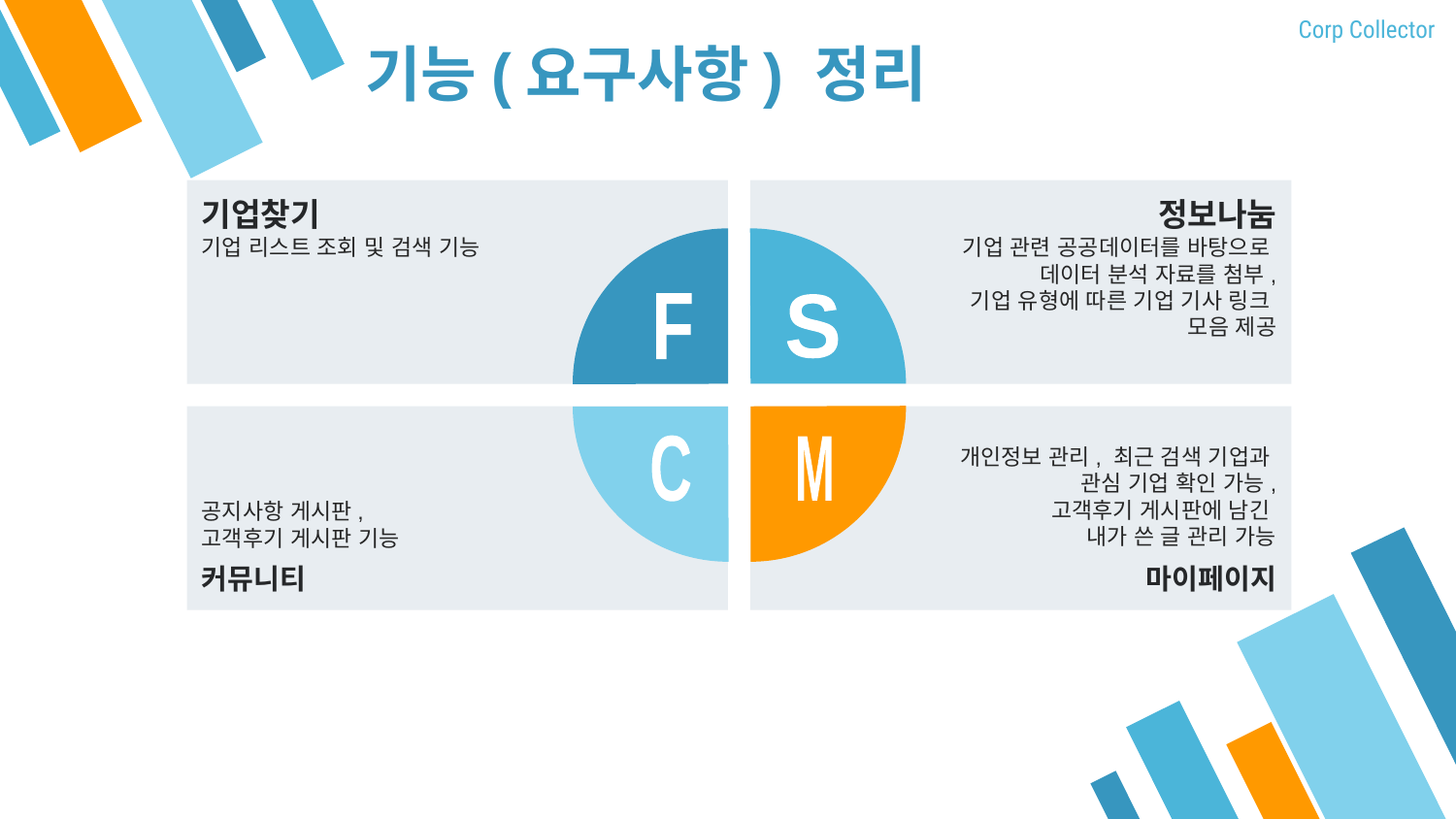

Corp Collector
# 기능(요구사항) 정리
기업찾기
기업 리스트 조회 및 검색 기능

정보나눔
기업 관련 공공데이터를 바탕으로
데이터 분석 자료를 첨부,
기업 유형에 따른 기업 기사 링크
모음 제공

F
S

공지사항 게시판,
고객후기 게시판 기능
커뮤니티

개인정보 관리, 최근 검색 기업과
관심 기업 확인 가능,
고객후기 게시판에 남긴
내가 쓴 글 관리 가능
마이페이지
C
M